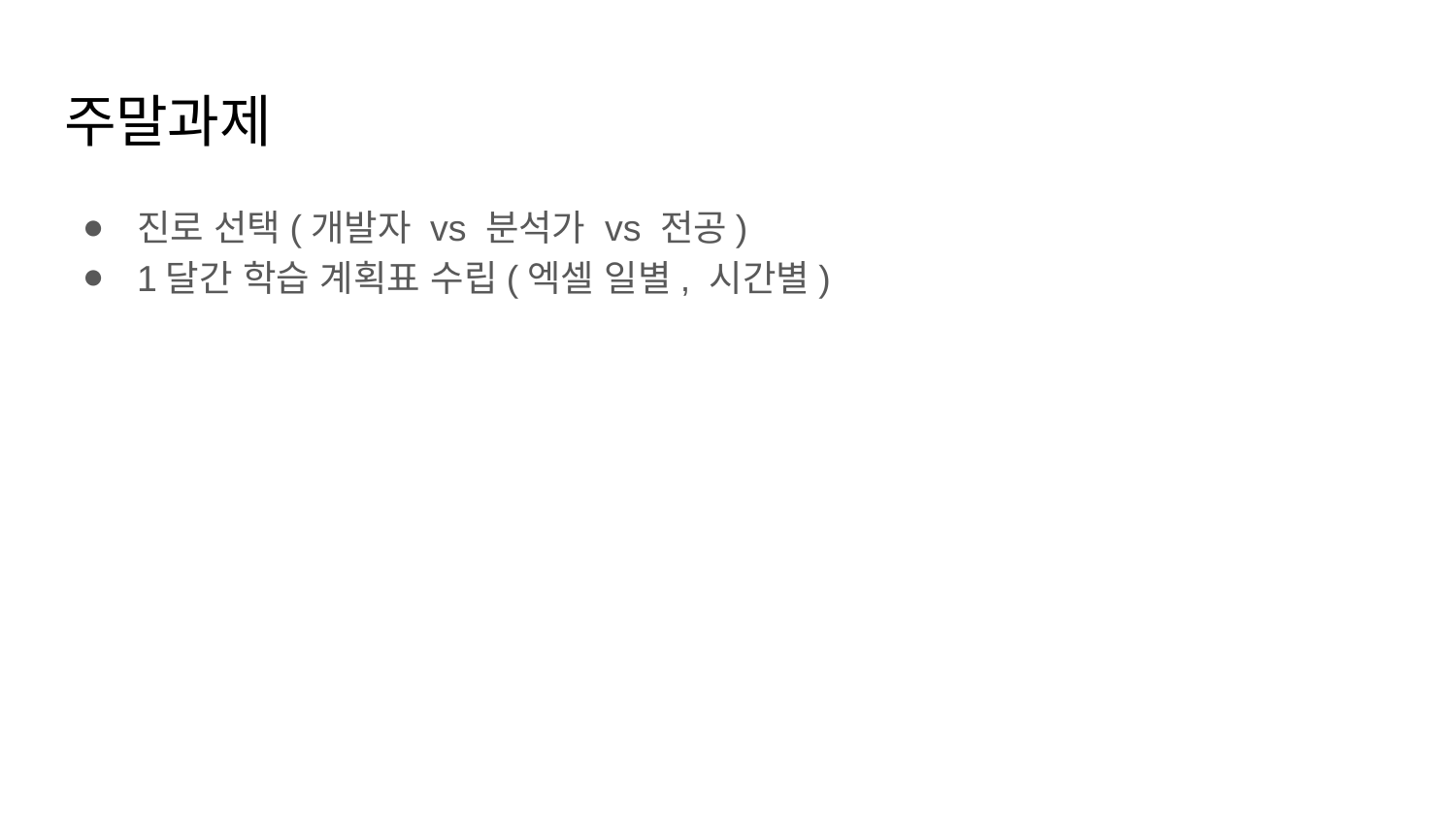

# 주말과제
진로 선택(개발자 vs 분석가 vs 전공)
1달간 학습 계획표 수립(엑셀 일별, 시간별)